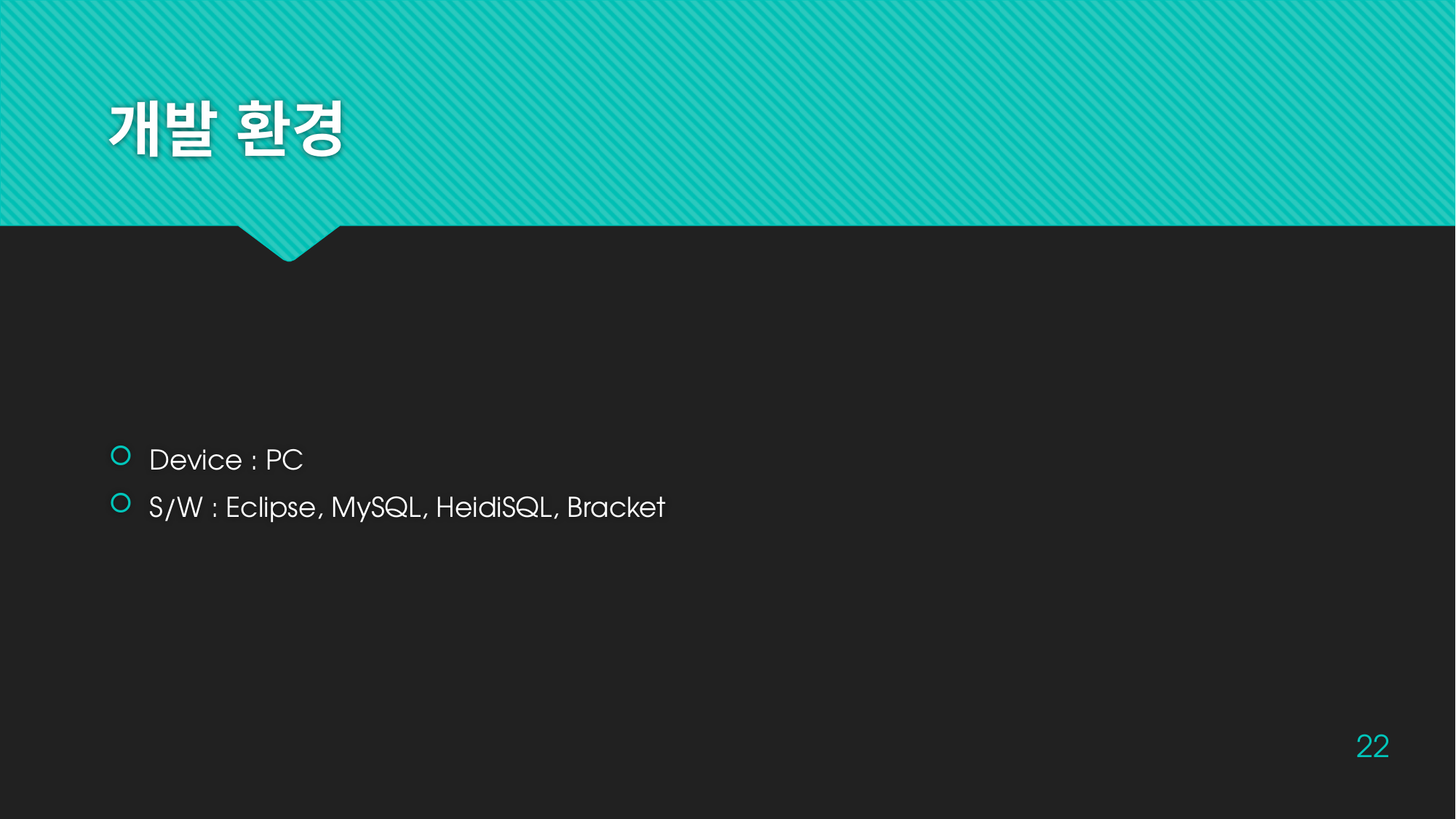

# 개발 환경
Device : PC
S/W : Eclipse, MySQL, HeidiSQL, Bracket
22